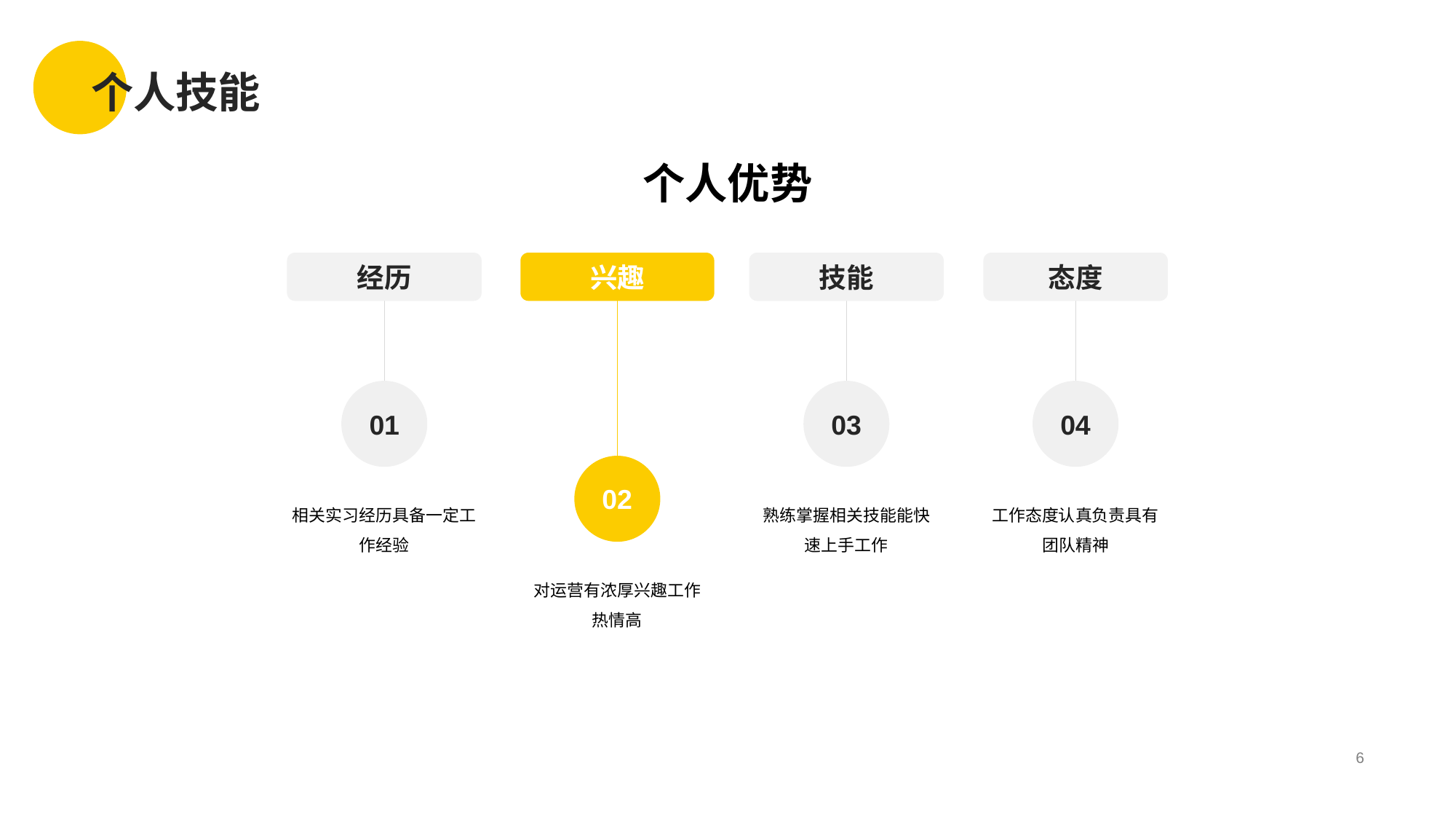

# 个人技能
个人优势
经历
兴趣
技能
态度
01
03
04
02
相关实习经历具备一定工作经验
熟练掌握相关技能能快速上手工作
工作态度认真负责具有团队精神
对运营有浓厚兴趣工作热情高
6